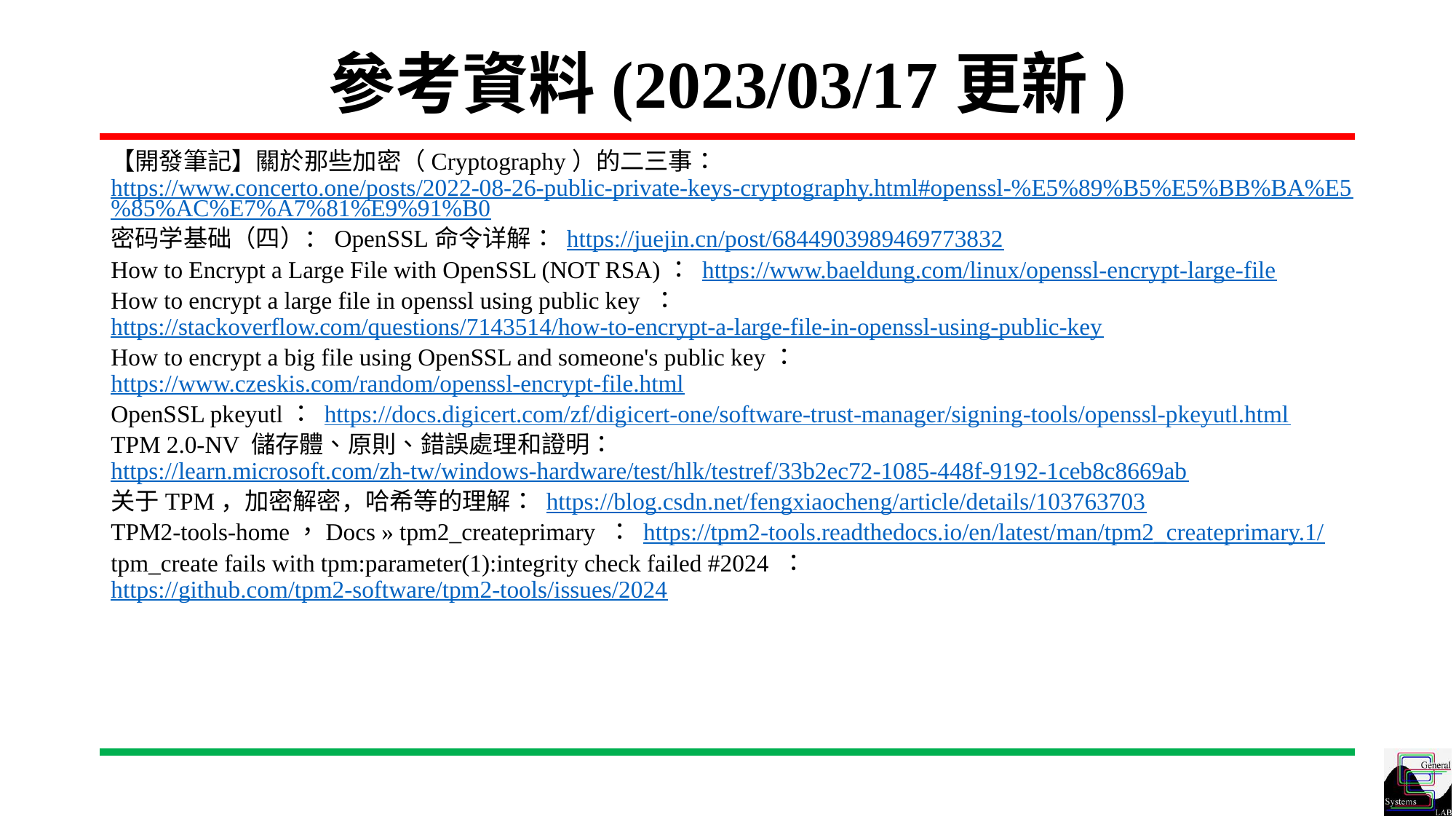

# 參考資料(2023/03/17更新)
【開發筆記】關於那些加密（Cryptography）的二三事： https://www.concerto.one/posts/2022-08-26-public-private-keys-cryptography.html#openssl-%E5%89%B5%E5%BB%BA%E5%85%AC%E7%A7%81%E9%91%B0
密码学基础（四）：OpenSSL命令详解： https://juejin.cn/post/6844903989469773832
How to Encrypt a Large File with OpenSSL (NOT RSA)： https://www.baeldung.com/linux/openssl-encrypt-large-file
How to encrypt a large file in openssl using public key ： https://stackoverflow.com/questions/7143514/how-to-encrypt-a-large-file-in-openssl-using-public-key
How to encrypt a big file using OpenSSL and someone's public key： https://www.czeskis.com/random/openssl-encrypt-file.html
OpenSSL pkeyutl： https://docs.digicert.com/zf/digicert-one/software-trust-manager/signing-tools/openssl-pkeyutl.html
TPM 2.0-NV 儲存體、原則、錯誤處理和證明： https://learn.microsoft.com/zh-tw/windows-hardware/test/hlk/testref/33b2ec72-1085-448f-9192-1ceb8c8669ab
关于TPM，加密解密，哈希等的理解： https://blog.csdn.net/fengxiaocheng/article/details/103763703
TPM2-tools-home，Docs » tpm2_createprimary ： https://tpm2-tools.readthedocs.io/en/latest/man/tpm2_createprimary.1/
tpm_create fails with tpm:parameter(1):integrity check failed #2024 ： https://github.com/tpm2-software/tpm2-tools/issues/2024